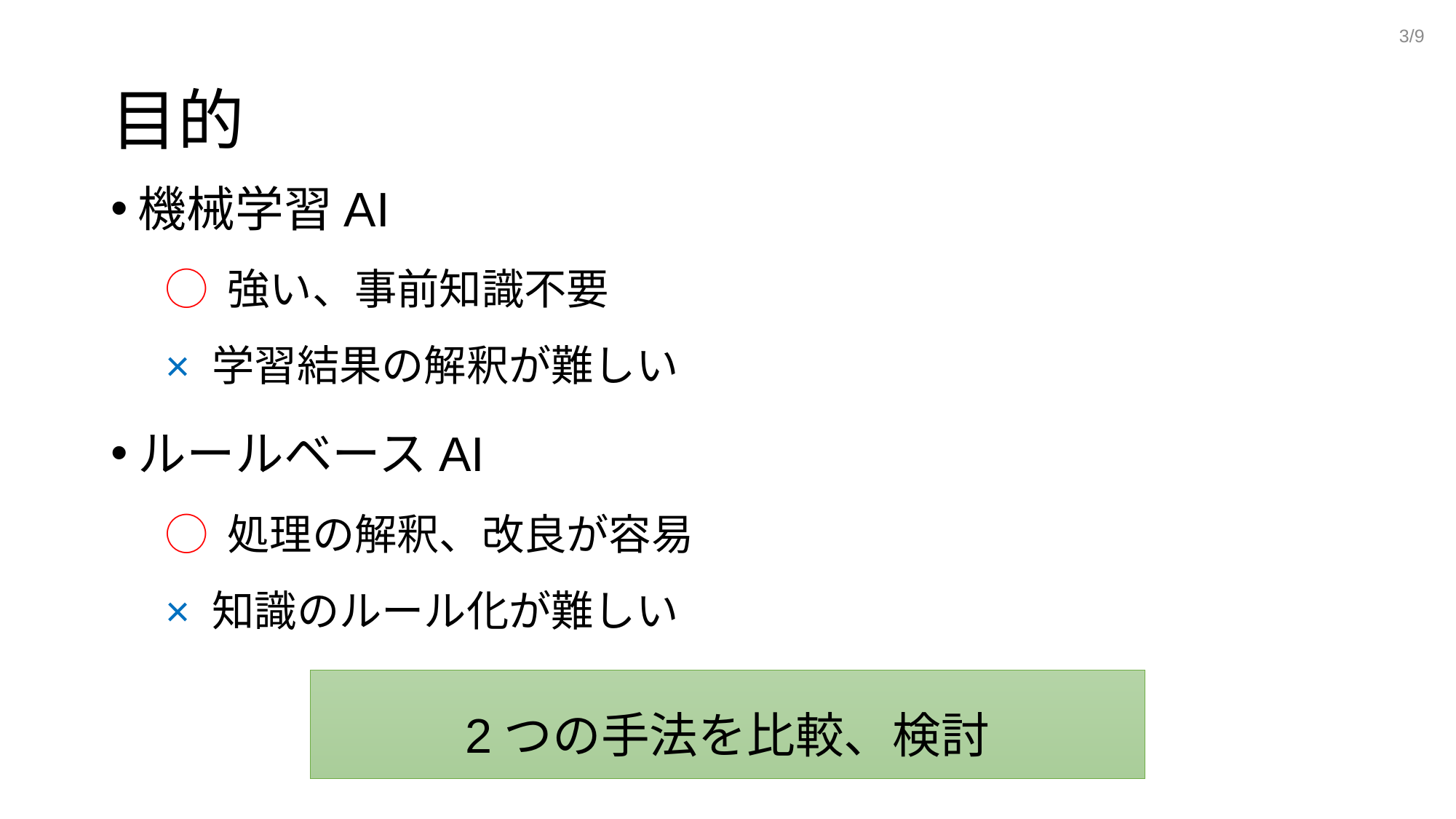

3/9
# 目的
機械学習AI
◯ 強い、事前知識不要
× 学習結果の解釈が難しい
ルールベースAI
◯ 処理の解釈、改良が容易
× 知識のルール化が難しい
2つの手法を比較、検討